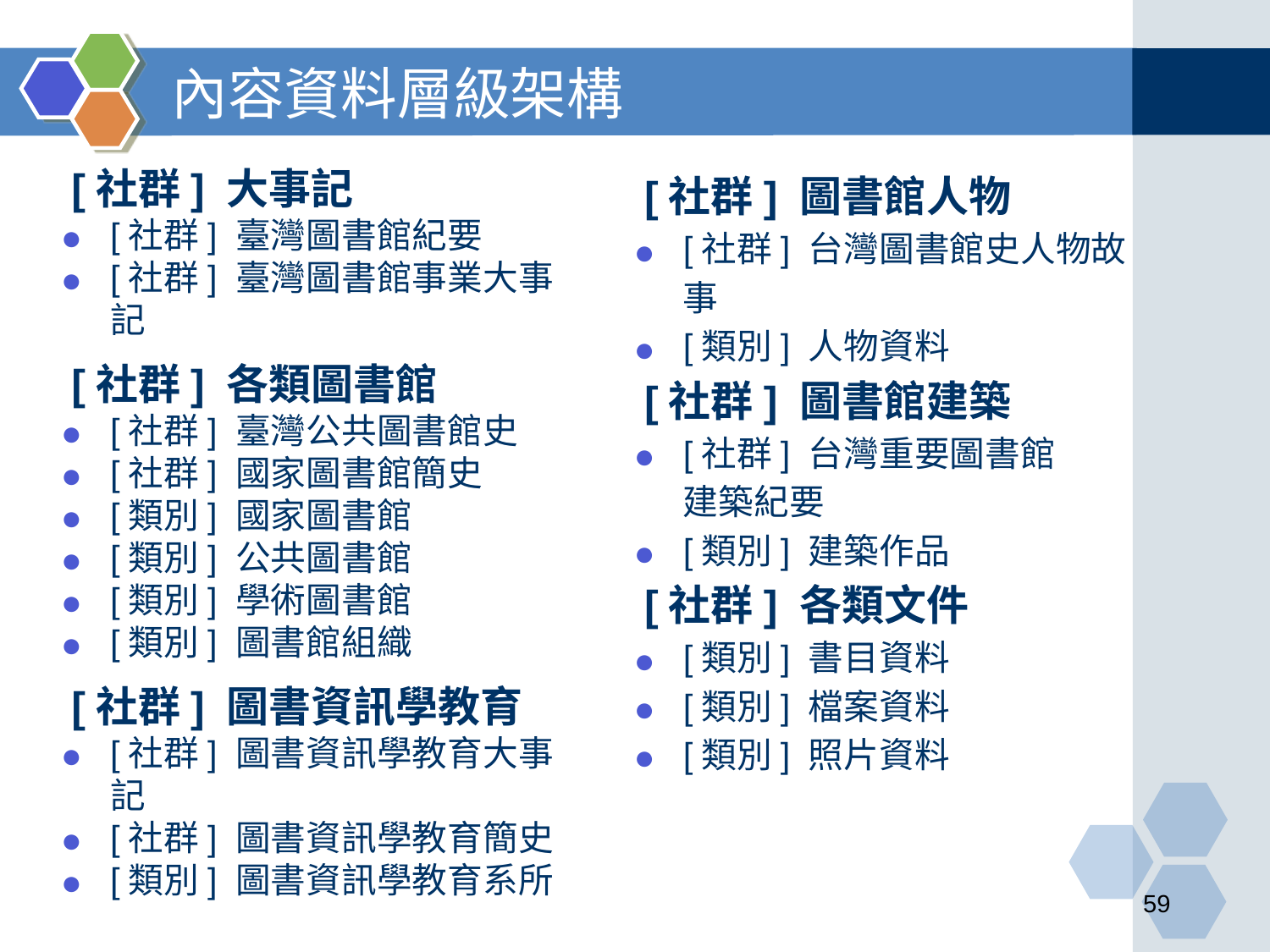

# 內容資料層級架構
[社群] 大事記
[社群] 臺灣圖書館紀要
[社群] 臺灣圖書館事業大事記
[社群] 各類圖書館
[社群] 臺灣公共圖書館史
[社群] 國家圖書館簡史
[類別] 國家圖書館
[類別] 公共圖書館
[類別] 學術圖書館
[類別] 圖書館組織
[社群] 圖書資訊學教育
[社群] 圖書資訊學教育大事記
[社群] 圖書資訊學教育簡史
[類別] 圖書資訊學教育系所
[社群] 圖書館人物
[社群] 台灣圖書館史人物故事
[類別] 人物資料
[社群] 圖書館建築
[社群] 台灣重要圖書館
建築紀要
[類別] 建築作品
[社群] 各類文件
[類別] 書目資料
[類別] 檔案資料
[類別] 照片資料

59